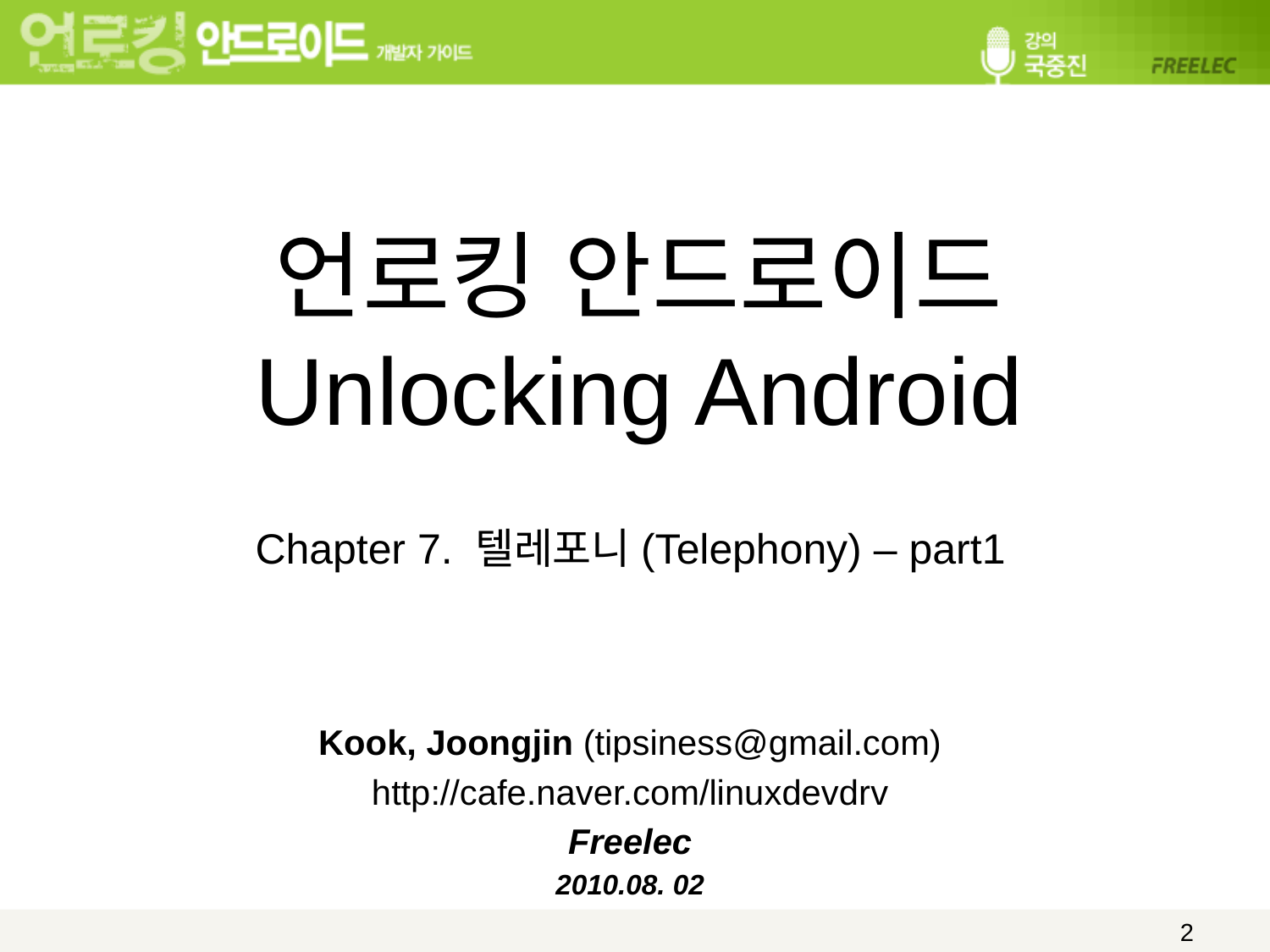

# 언로킹 안드로이드 Unlocking Android
Chapter 7. 텔레포니(Telephony) – part1
Kook, Joongjin (tipsiness@gmail.com)
http://cafe.naver.com/linuxdevdrv
Freelec
2010.08. 02
2